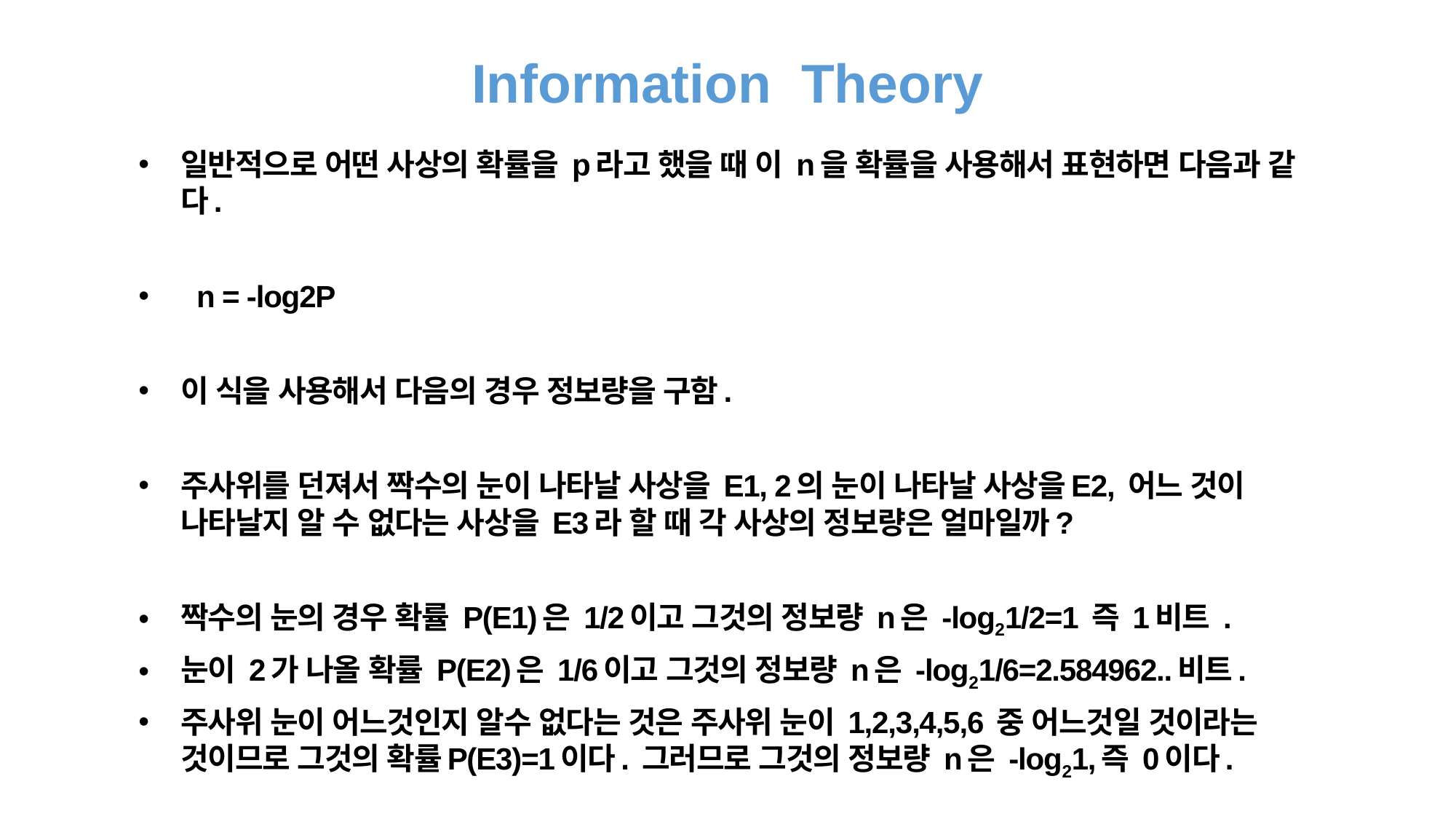

# Information  Theory
일반적으로 어떤 사상의 확률을 p라고 했을 때 이 n을 확률을 사용해서 표현하면 다음과 같다.

  n = -log2P

이 식을 사용해서 다음의 경우 정보량을 구함.

주사위를 던져서 짝수의 눈이 나타날 사상을 E1, 2의 눈이 나타날 사상을E2, 어느 것이 나타날지 알 수 없다는 사상을 E3라 할 때 각 사상의 정보량은 얼마일까?

짝수의 눈의 경우 확률 P(E1)은 1/2이고 그것의 정보량 n은 -log21/2=1 즉 1비트 .
눈이 2가 나올 확률 P(E2)은 1/6이고 그것의 정보량 n은 -log21/6=2.584962..비트.
주사위 눈이 어느것인지 알수 없다는 것은 주사위 눈이 1,2,3,4,5,6 중 어느것일 것이라는 것이므로 그것의 확률P(E3)=1이다. 그러므로 그것의 정보량 n은 -log21,즉 0이다.